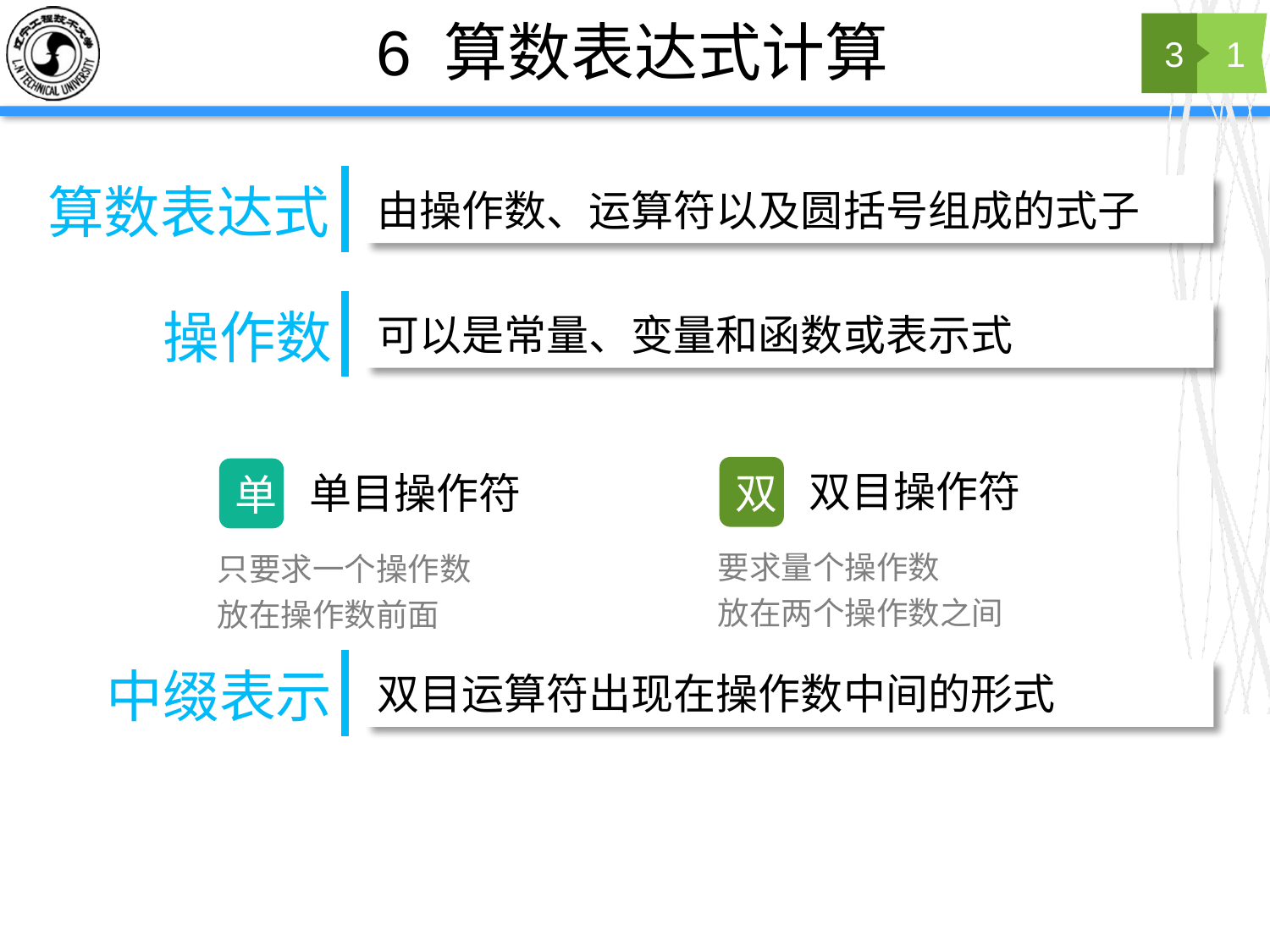

# 6 算数表达式计算
3
1
算数表达式
由操作数、运算符以及圆括号组成的式子
操作数
可以是常量、变量和函数或表示式
双
双目操作符
要求量个操作数
放在两个操作数之间
单
单目操作符
只要求一个操作数
放在操作数前面
中缀表示
双目运算符出现在操作数中间的形式